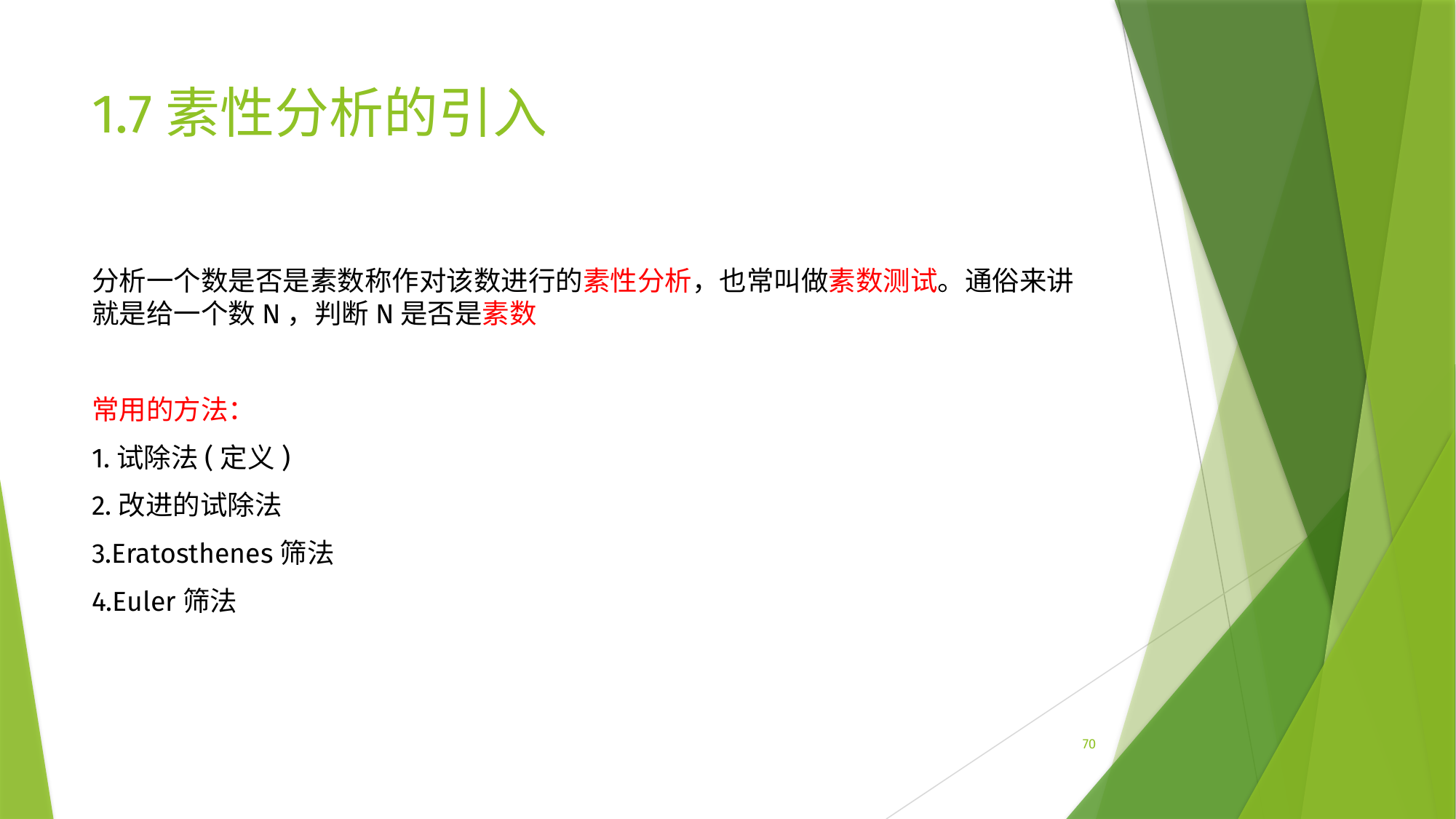

# 1.7素性分析的引入
分析一个数是否是素数称作对该数进行的素性分析，也常叫做素数测试。通俗来讲就是给一个数N，判断N是否是素数

常用的方法：
1.试除法(定义)
2.改进的试除法
3.Eratosthenes筛法
4.Euler筛法
70